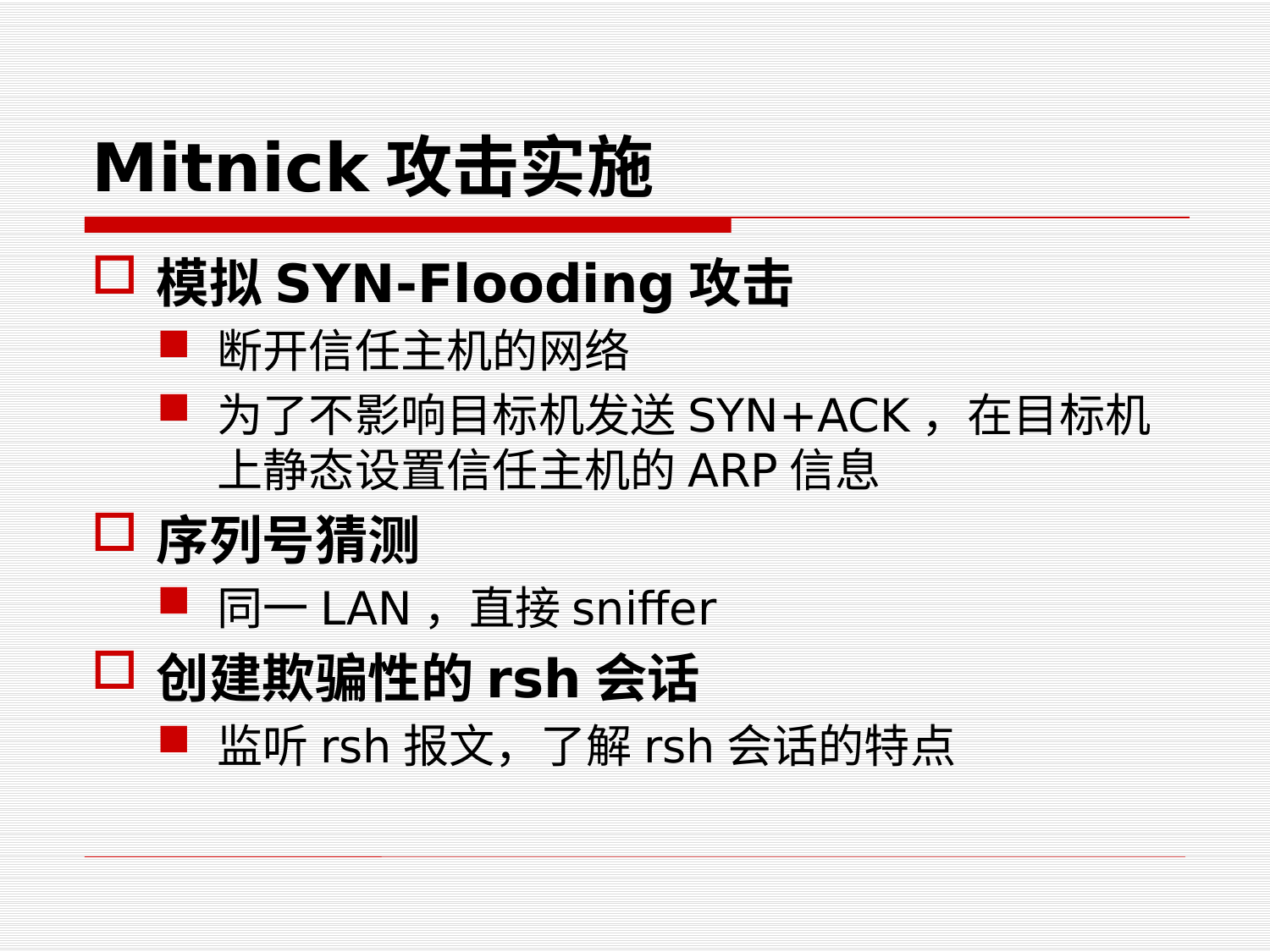

# Mitnick攻击实施
模拟SYN-Flooding攻击
断开信任主机的网络
为了不影响目标机发送SYN+ACK，在目标机上静态设置信任主机的ARP信息
序列号猜测
同一LAN，直接sniffer
创建欺骗性的rsh会话
监听rsh报文，了解rsh会话的特点